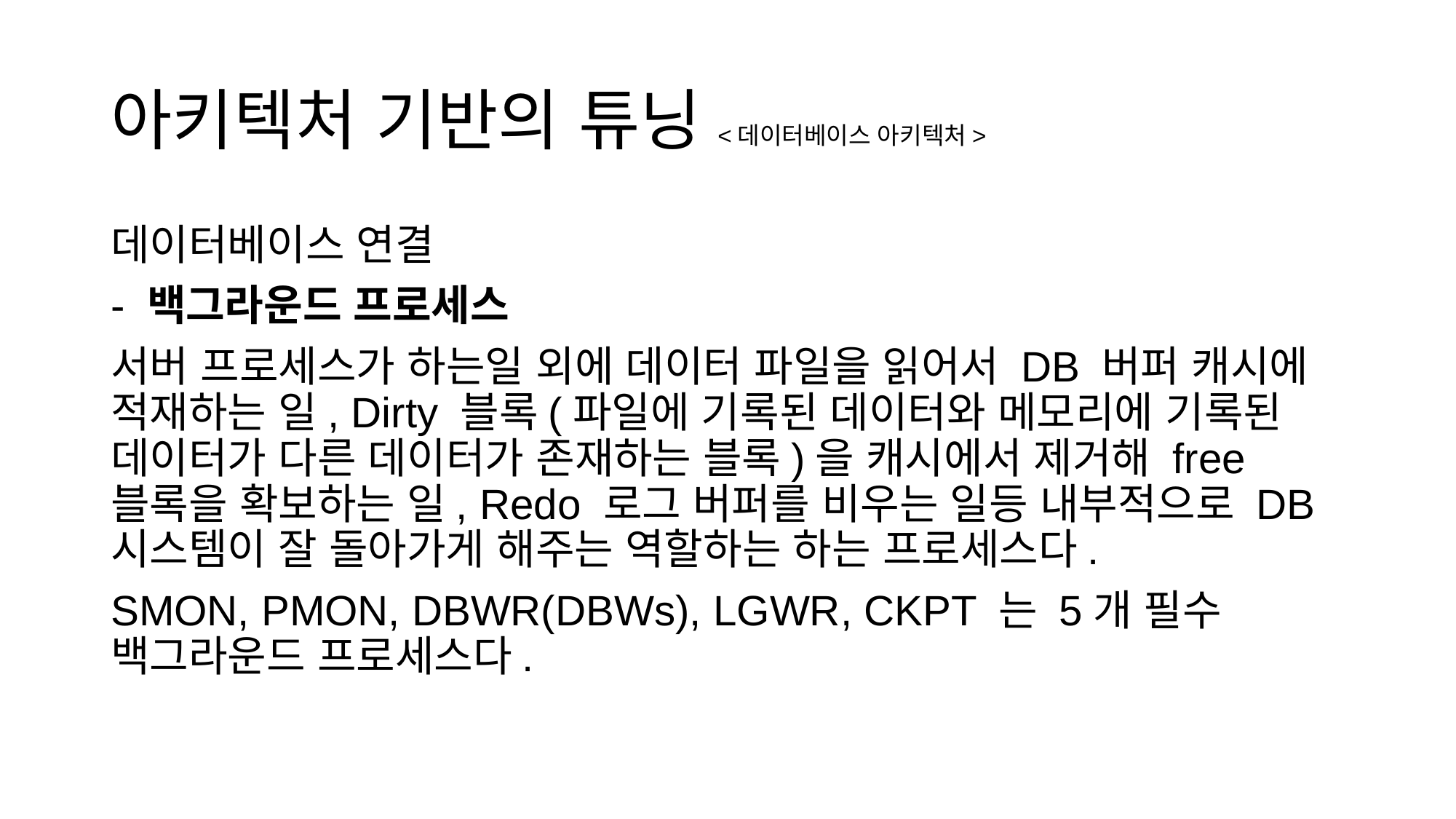

# 아키텍처 기반의 튜닝<데이터베이스 아키텍처>
데이터베이스 연결
- 백그라운드 프로세스
서버 프로세스가 하는일 외에 데이터 파일을 읽어서 DB 버퍼 캐시에 적재하는 일, Dirty 블록(파일에 기록된 데이터와 메모리에 기록된 데이터가 다른 데이터가 존재하는 블록)을 캐시에서 제거해 free 블록을 확보하는 일, Redo 로그 버퍼를 비우는 일등 내부적으로 DB시스템이 잘 돌아가게 해주는 역할하는 하는 프로세스다.
SMON, PMON, DBWR(DBWs), LGWR, CKPT 는 5개 필수 백그라운드 프로세스다.